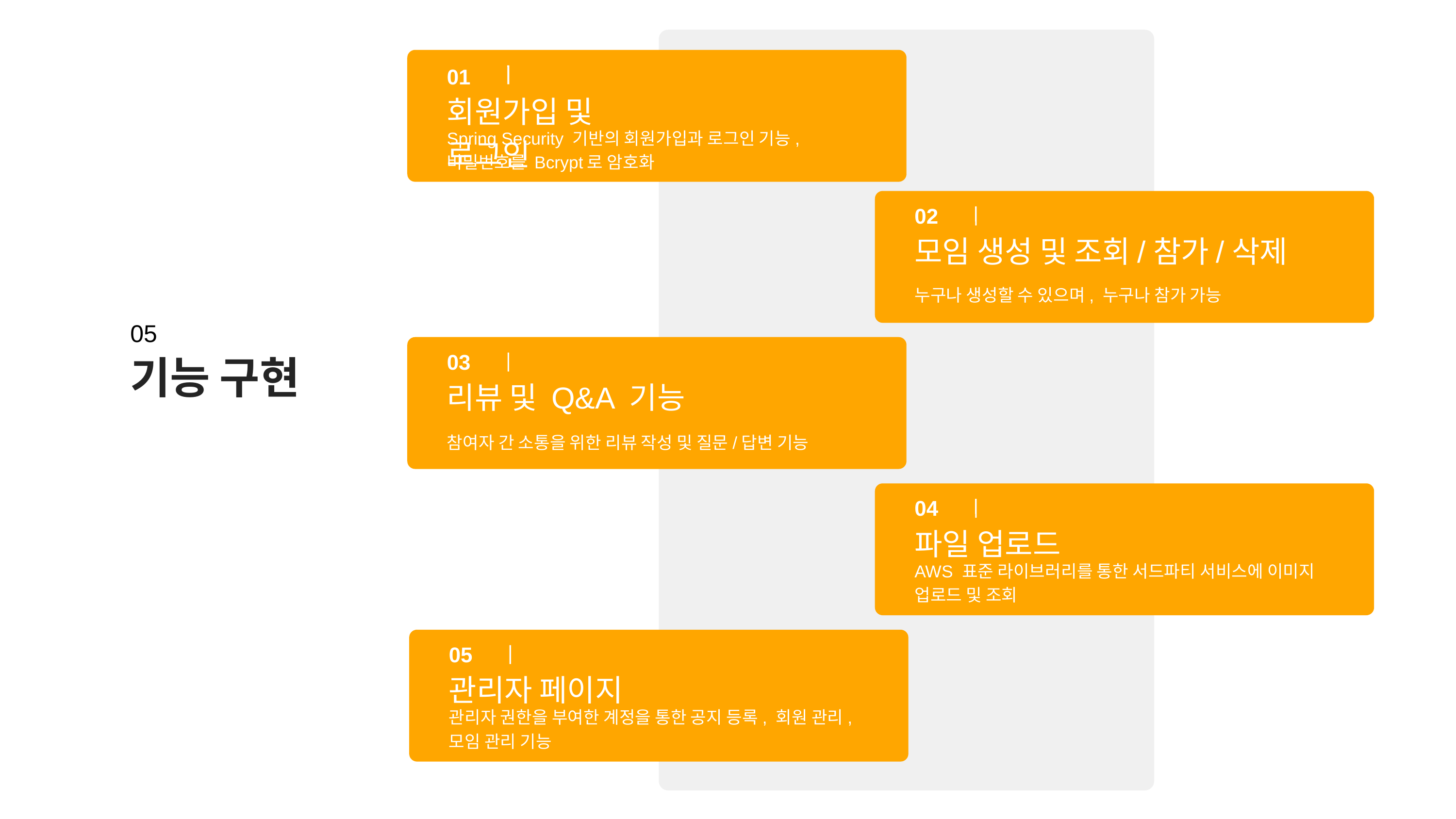

01

회원가입 및 로그인
Spring Security 기반의 회원가입과 로그인 기능, 비밀번호를 Bcrypt로 암호화

02

모임 생성 및 조회/참가/삭제
누구나 생성할 수 있으며, 누구나 참가 가능
05

03

기능 구현
리뷰 및 Q&A 기능
참여자 간 소통을 위한 리뷰 작성 및 질문/답변 기능

04

파일 업로드
AWS 표준 라이브러리를 통한 서드파티 서비스에 이미지 업로드 및 조회

05

관리자 페이지
관리자 권한을 부여한 계정을 통한 공지 등록, 회원 관리, 모임 관리 기능